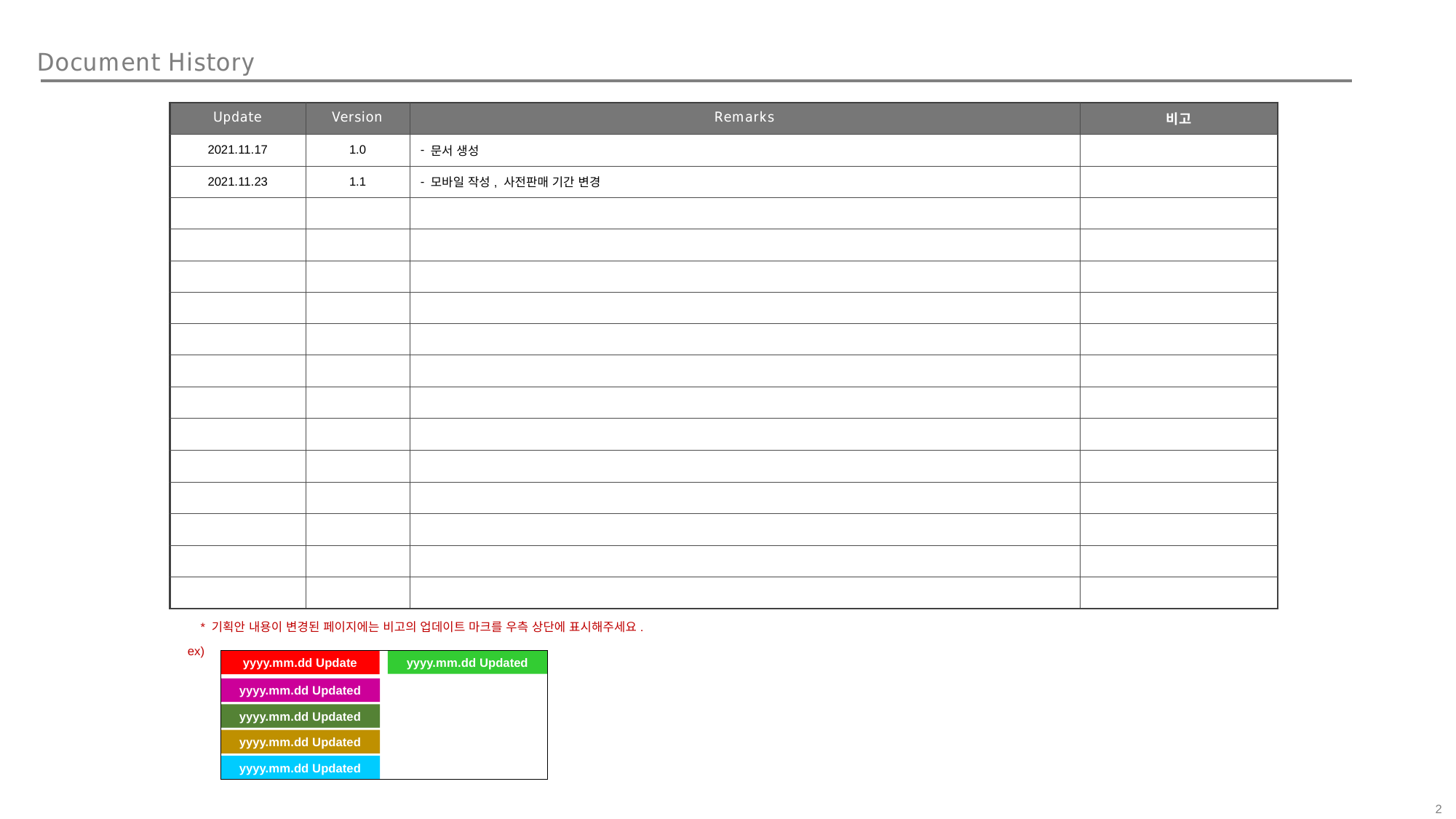

| Update | Version | Remarks | 비고 |
| --- | --- | --- | --- |
| 2021.11.17 | 1.0 | 문서 생성 |  |
| 2021.11.23 | 1.1 | 모바일 작성, 사전판매 기간 변경 |  |
|  |  |  |  |
|  |  |  |  |
|  |  |  |  |
|  |  |  |  |
|  |  |  |  |
|  |  |  |  |
|  |  |  |  |
|  |  |  |  |
|  |  |  |  |
|  |  |  |  |
|  |  |  |  |
|  |  |  |  |
|  |  |  |  |
* 기획안 내용이 변경된 페이지에는 비고의 업데이트 마크를 우측 상단에 표시해주세요.
ex)
yyyy.mm.dd Updated

yyyy.mm.dd Update
yyyy.mm.dd Updated
yyyy.mm.dd Updated
yyyy.mm.dd Updated
yyyy.mm.dd Updated